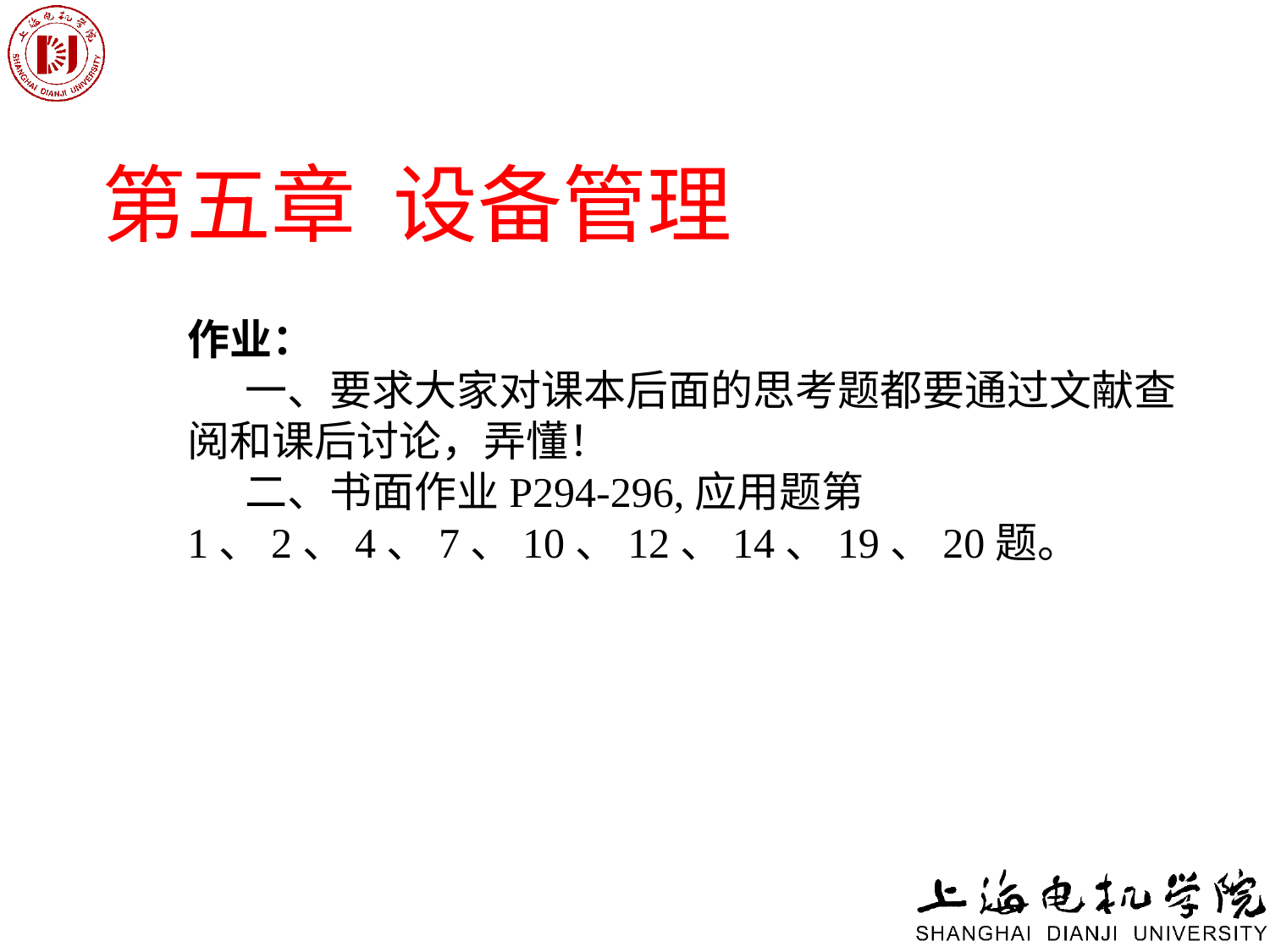

第五章  设备管理
作业：
     一、要求大家对课本后面的思考题都要通过文献查阅和课后讨论，弄懂！
     二、书面作业P294-296,应用题第1、2、4、7、10、12、14、19、20题。